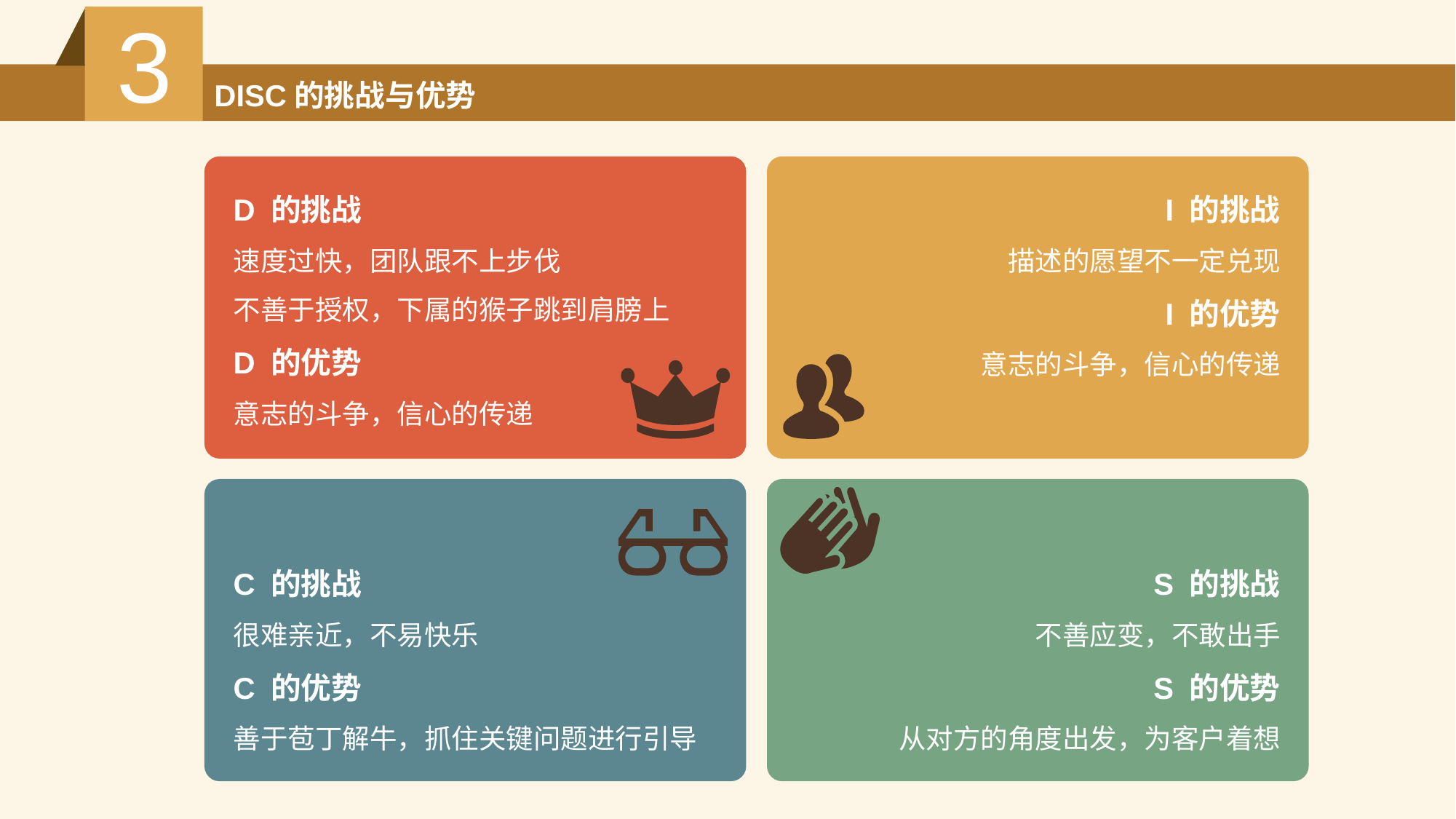

3

DISC的挑战与优势

D 的挑战
速度过快，团队跟不上步伐
不善于授权，下属的猴子跳到肩膀上
D 的优势
意志的斗争，信心的传递
I 的挑战
描述的愿望不一定兑现
I 的优势
意志的斗争，信心的传递

C 的挑战
很难亲近，不易快乐
C 的优势
善于苞丁解牛，抓住关键问题进行引导
S 的挑战
不善应变，不敢出手
S 的优势
从对方的角度出发，为客户着想